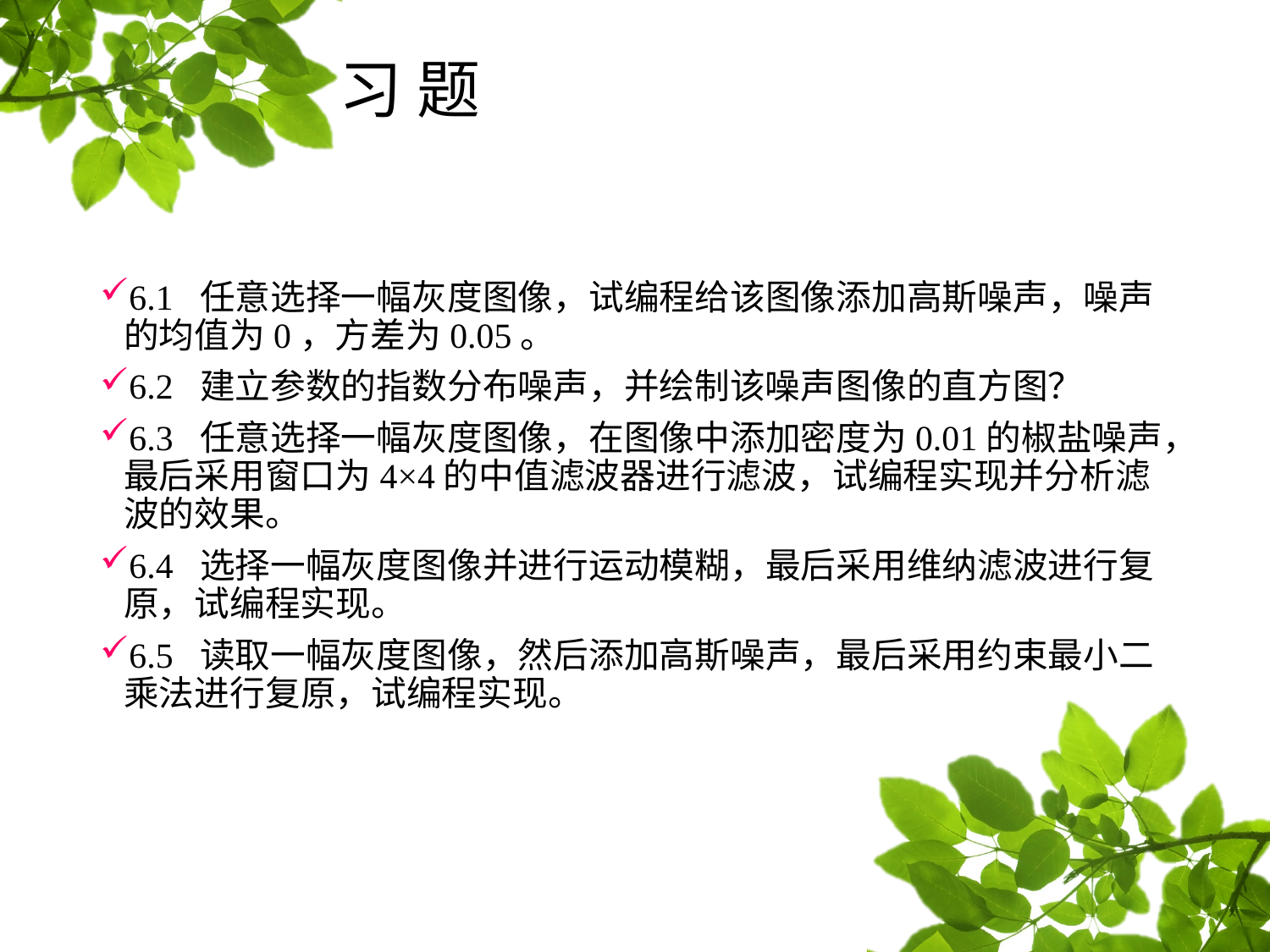

# 习 题
6.1  任意选择一幅灰度图像，试编程给该图像添加高斯噪声，噪声的均值为0，方差为0.05。
6.2  建立参数的指数分布噪声，并绘制该噪声图像的直方图？
6.3  任意选择一幅灰度图像，在图像中添加密度为0.01的椒盐噪声，最后采用窗口为4×4的中值滤波器进行滤波，试编程实现并分析滤波的效果。
6.4  选择一幅灰度图像并进行运动模糊，最后采用维纳滤波进行复原，试编程实现。
6.5  读取一幅灰度图像，然后添加高斯噪声，最后采用约束最小二乘法进行复原，试编程实现。